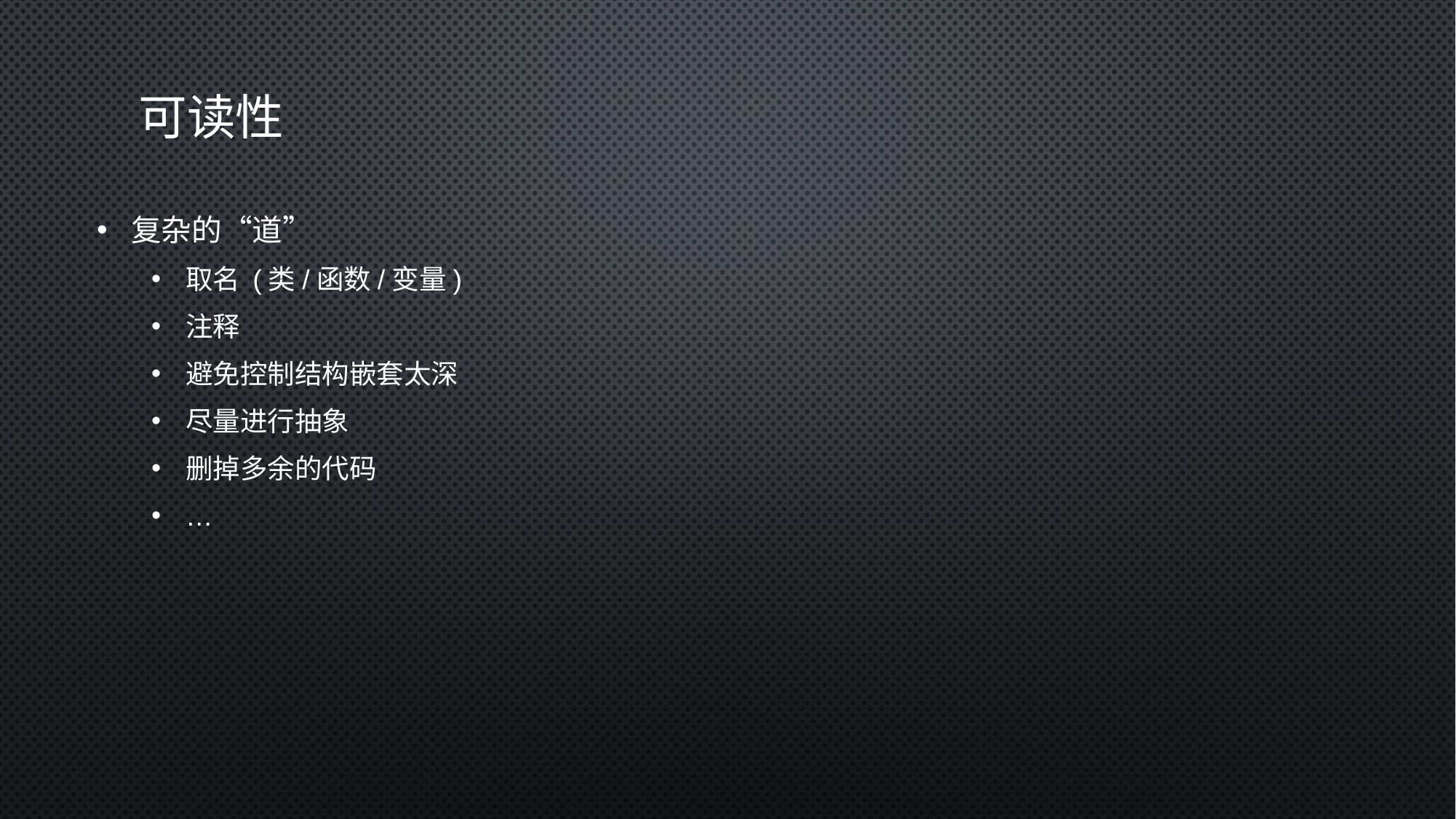

# 可读性

复杂的“道”
取名 (类/函数/变量)
注释
避免控制结构嵌套太深
尽量进行抽象
删掉多余的代码
…